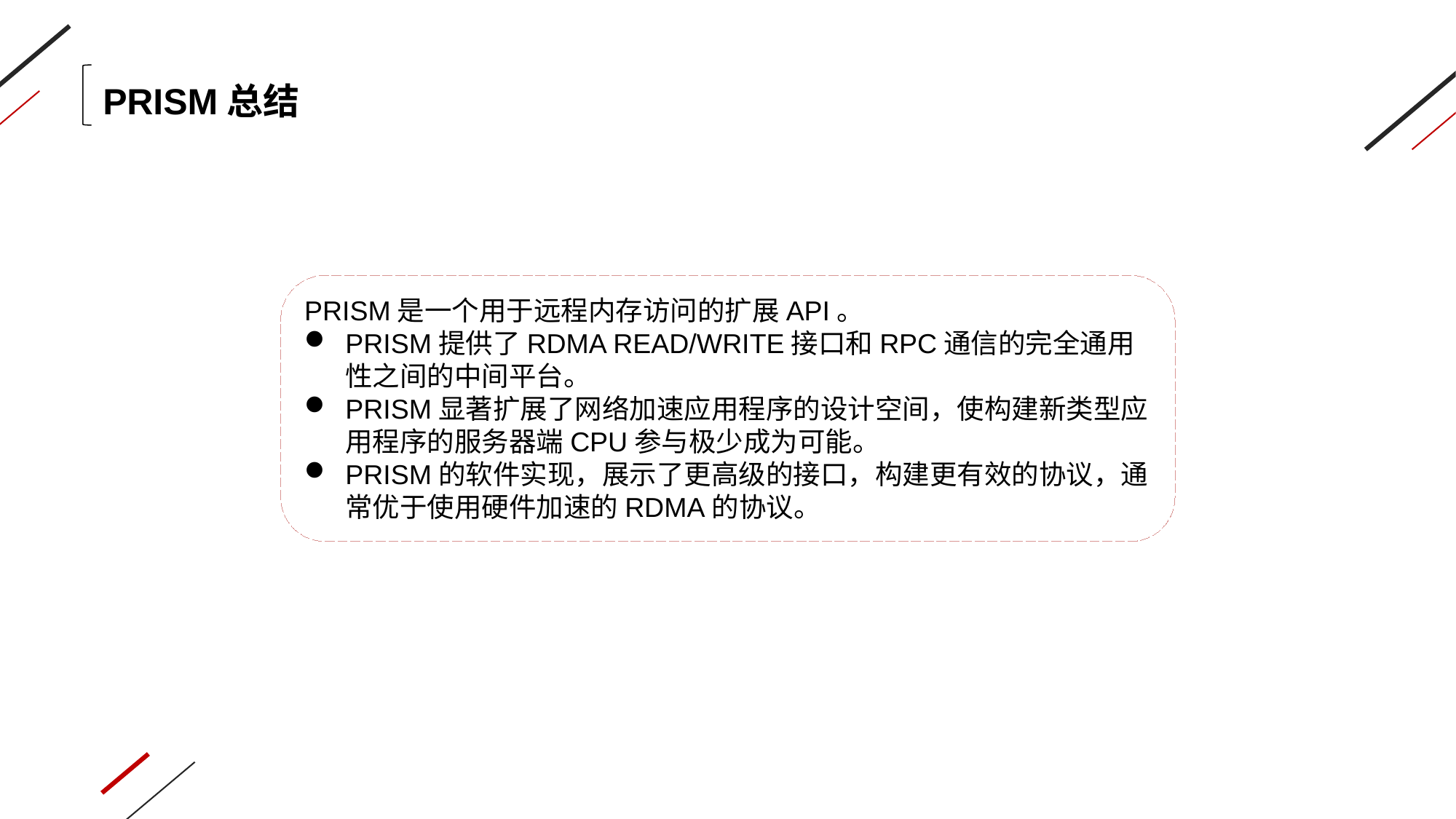

PRISM总结
PRISM是一个用于远程内存访问的扩展API。
PRISM提供了RDMA READ/WRITE接口和RPC通信的完全通用性之间的中间平台。
PRISM显著扩展了网络加速应用程序的设计空间，使构建新类型应用程序的服务器端CPU参与极少成为可能。
PRISM的软件实现，展示了更高级的接口，构建更有效的协议，通常优于使用硬件加速的RDMA的协议。